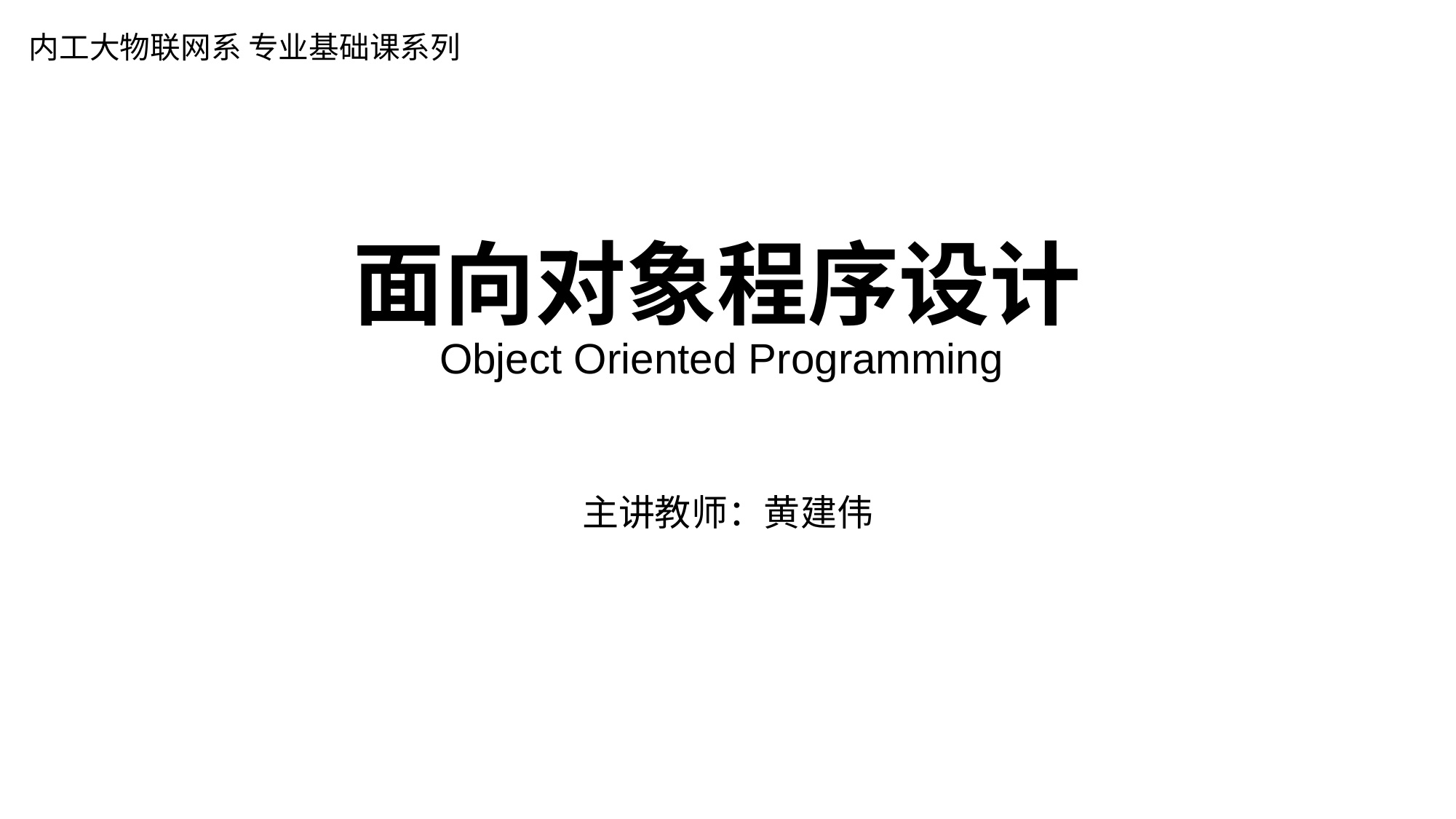

内工大物联网系 专业基础课系列

# 面向对象程序设计 Object Oriented Programming

主讲教师：黄建伟